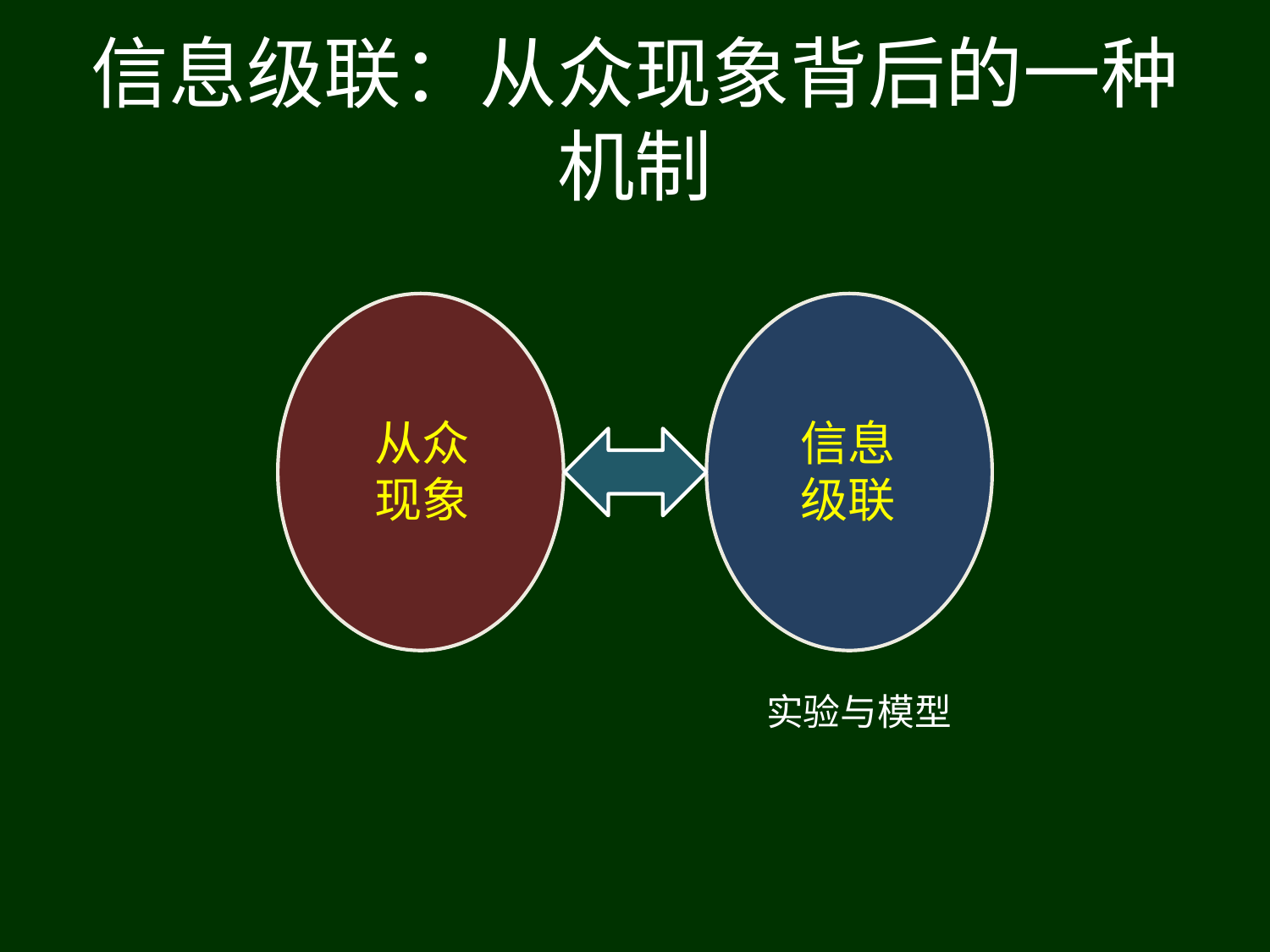

# 信息级联：从众现象背后的一种机制
现实
世界
抽象
世界

从众现象
信息级联

实验与模型